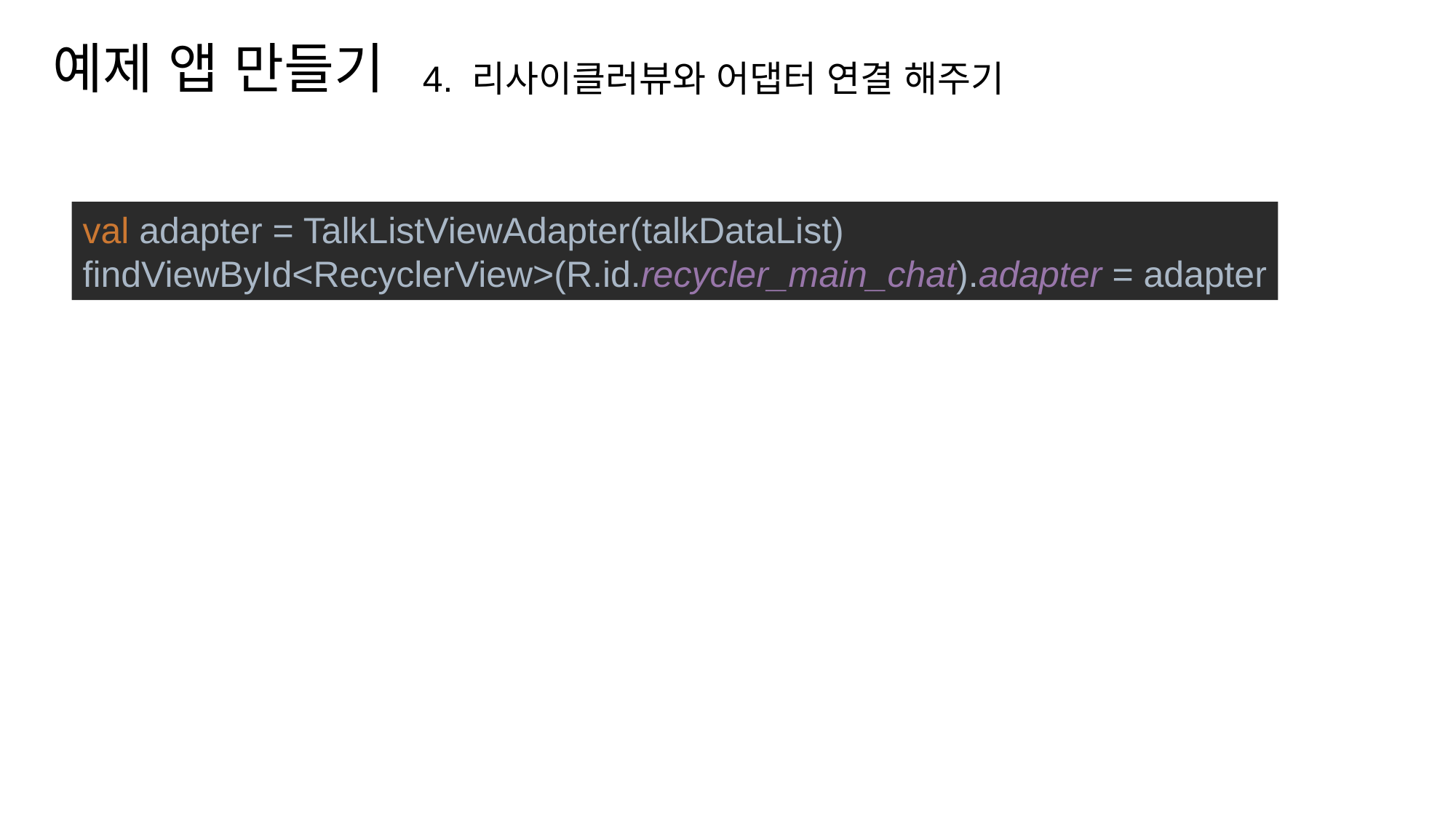

티머니 둥근바람 ExtraBold
티머니 둥근바람 Regular
예제 앱 만들기
4. 리사이클러뷰와 어댑터 연결 해주기
나눔스퀘어OTF ExtraBold
나눔스퀘어OTF Bold
나눔스퀘어OTF
val adapter = TalkListViewAdapter(talkDataList)
findViewById<RecyclerView>(R.id.recycler_main_chat).adapter = adapter
나눔스퀘어_ac ExtraBold
나눔스퀘어_ac Bold
나눔스퀘어_ac
나눔스퀘어 ExtraBold
나눔스퀘어 Bold
나눔스퀘어
대충 설명
XML
나눔스퀘어 Light
Kotlin

drawable/sp_talk_bg_you.xml